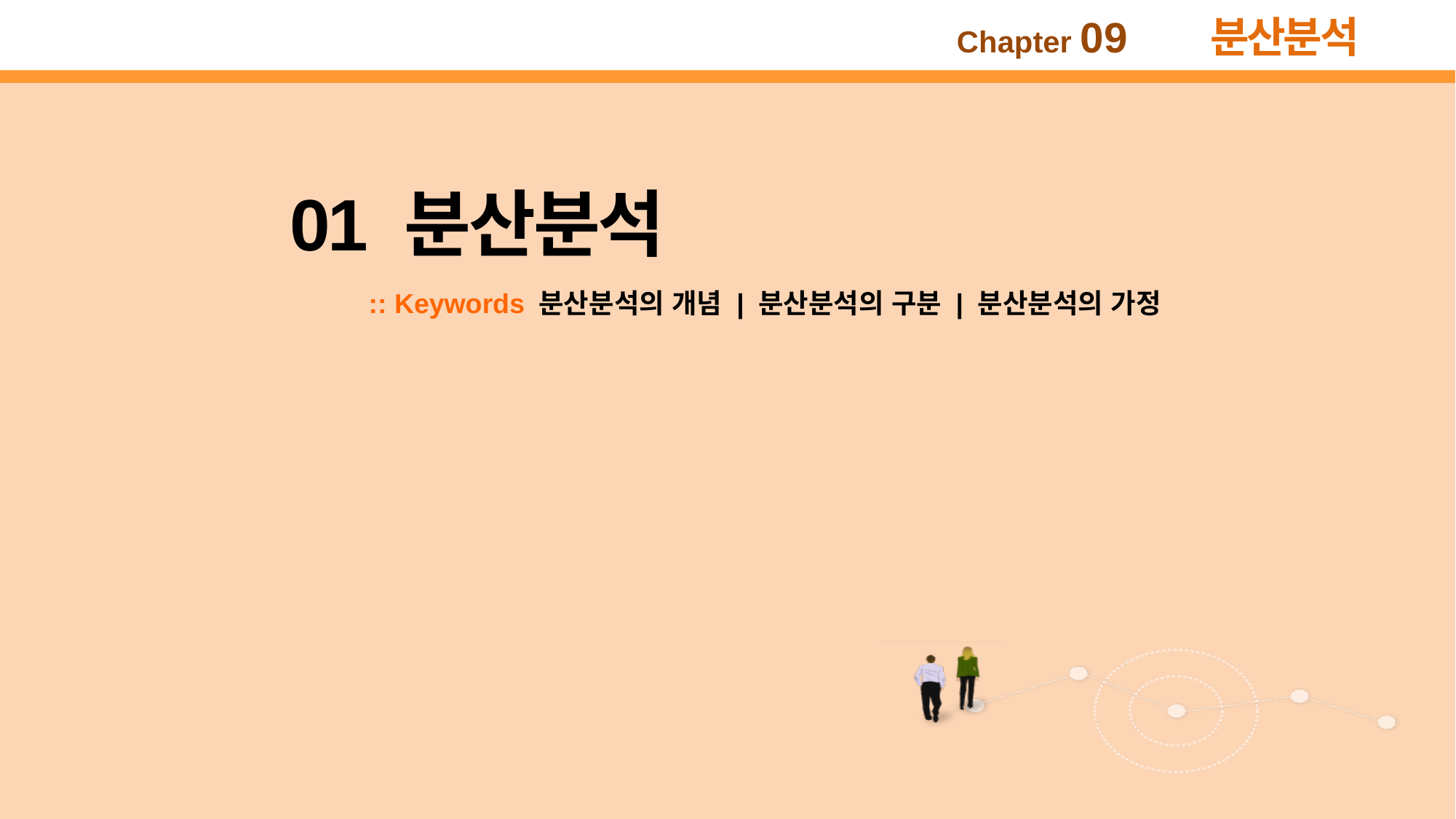

01 분산분석
:: Keywords 분산분석의 개념 | 분산분석의 구분 | 분산분석의 가정